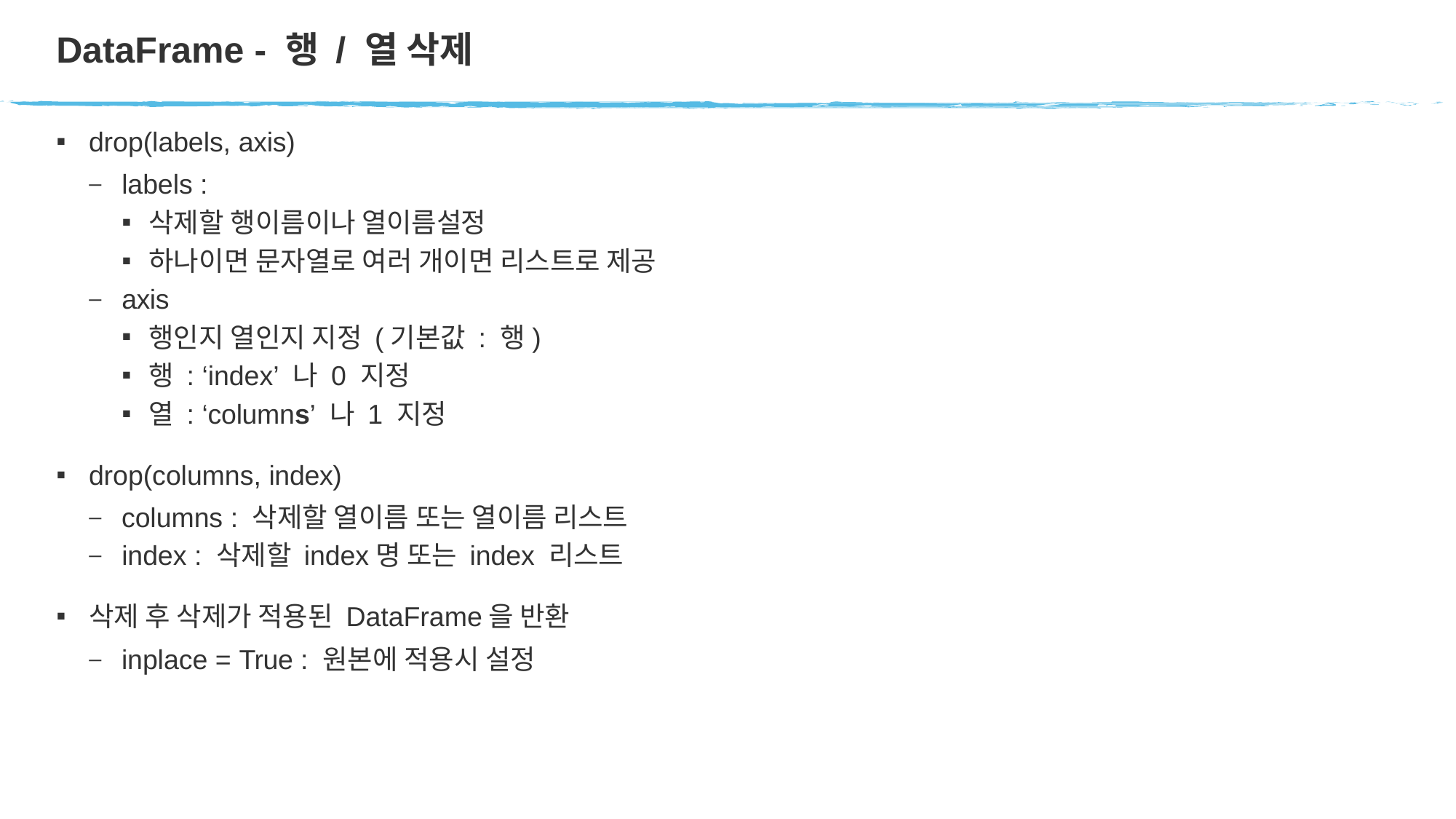

# DataFrame - 행 / 열 삭제
drop(labels, axis)
labels :
삭제할 행이름이나 열이름설정
하나이면 문자열로 여러 개이면 리스트로 제공
axis
행인지 열인지 지정 (기본값 : 행)
행 : ‘index’ 나 0 지정
열 : ‘columns’ 나 1 지정
drop(columns, index)
columns : 삭제할 열이름 또는 열이름 리스트
index : 삭제할 index명 또는 index 리스트
삭제 후 삭제가 적용된 DataFrame을 반환
inplace = True : 원본에 적용시 설정